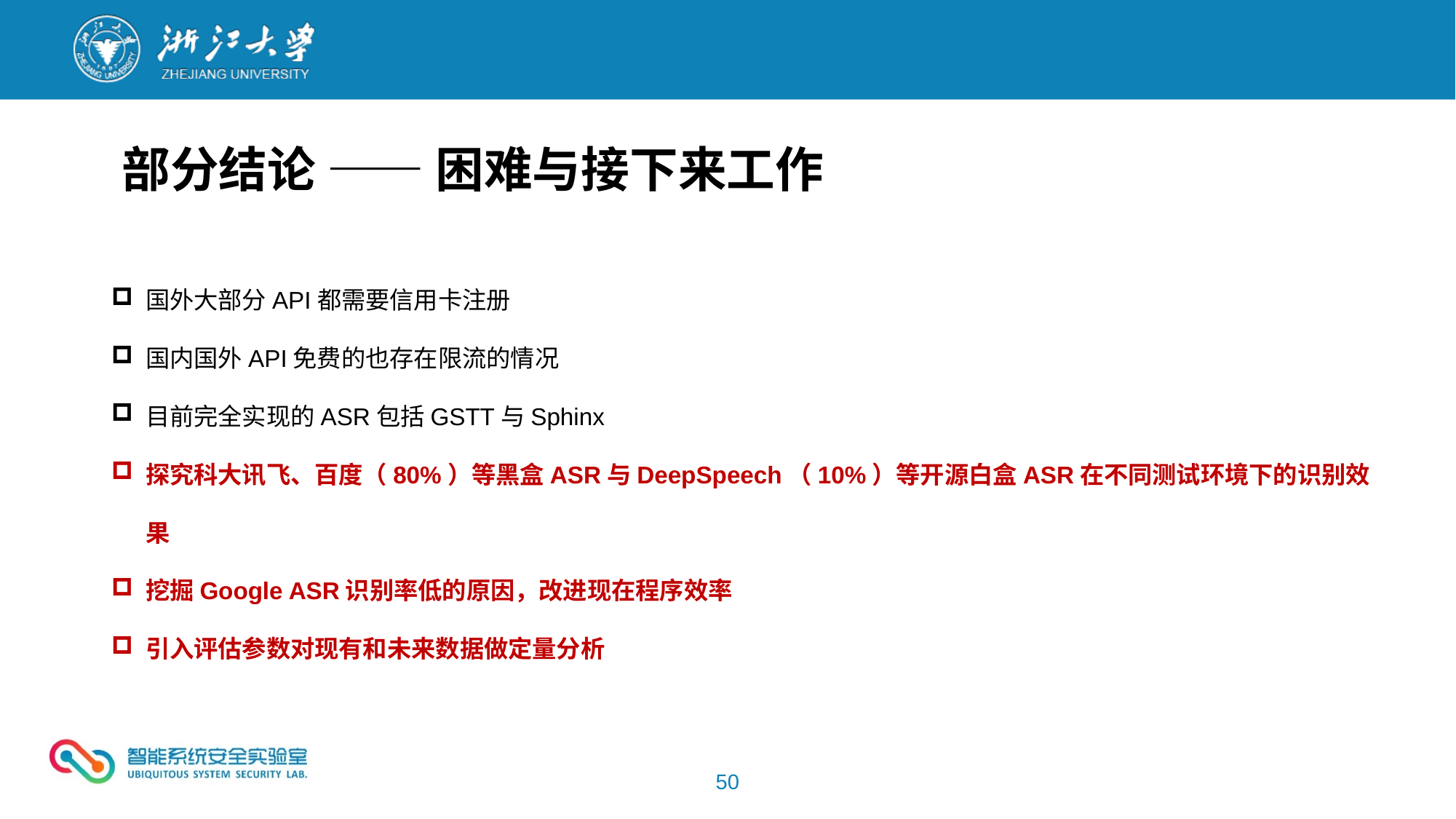

部分结论 —— 困难与接下来工作
国外大部分API都需要信用卡注册
国内国外API免费的也存在限流的情况
目前完全实现的ASR包括GSTT与Sphinx
探究科大讯飞、百度（80%）等黑盒ASR与DeepSpeech（10%）等开源白盒ASR在不同测试环境下的识别效果
挖掘Google ASR识别率低的原因，改进现在程序效率
引入评估参数对现有和未来数据做定量分析